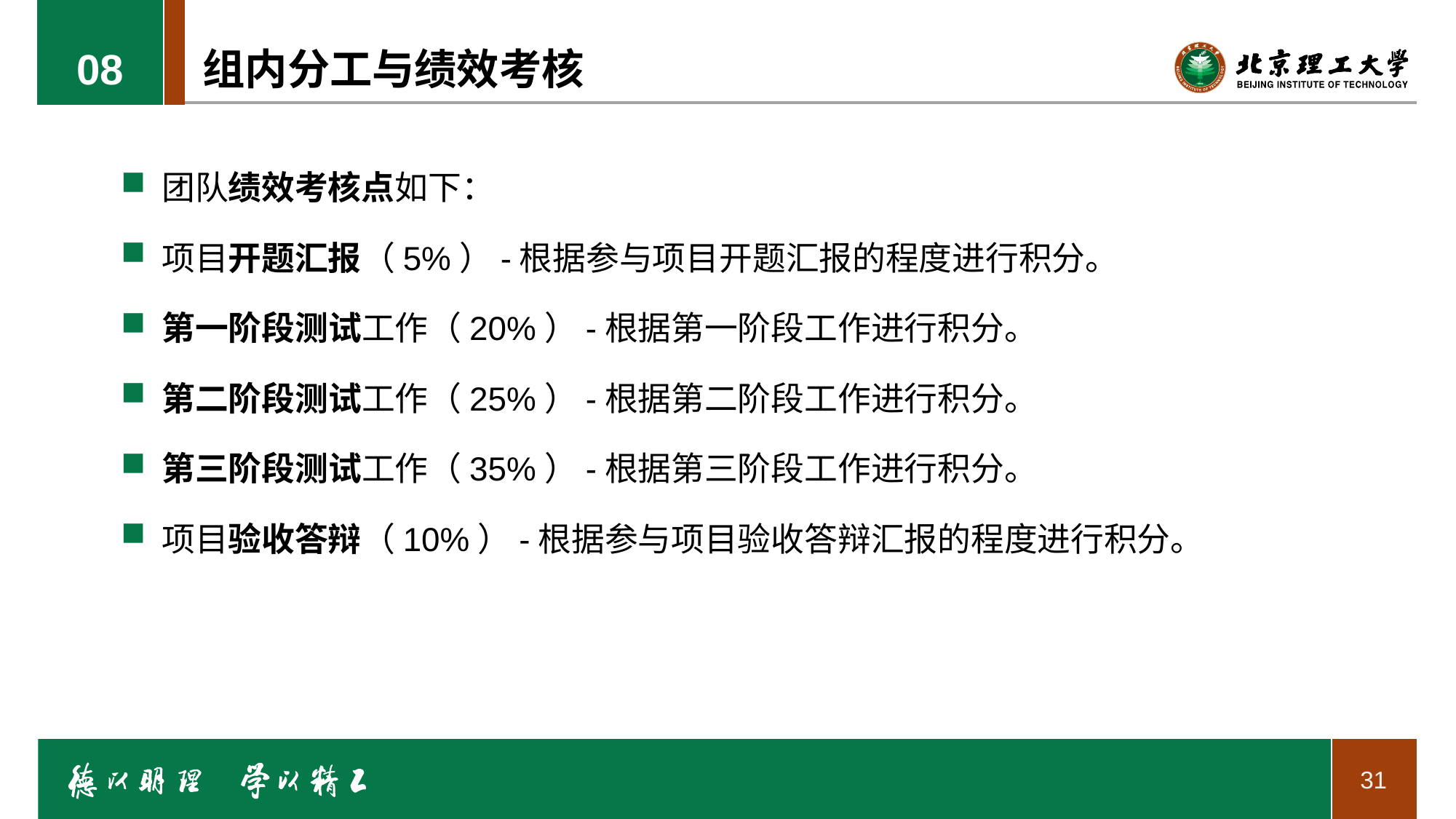

08
# 组内分工与绩效考核
团队绩效考核点如下：
项目开题汇报（5%）-根据参与项目开题汇报的程度进行积分。
第一阶段测试工作（20%）-根据第一阶段工作进行积分。
第二阶段测试工作（25%）-根据第二阶段工作进行积分。
第三阶段测试工作（35%）-根据第三阶段工作进行积分。
项目验收答辩（10%）-根据参与项目验收答辩汇报的程度进行积分。